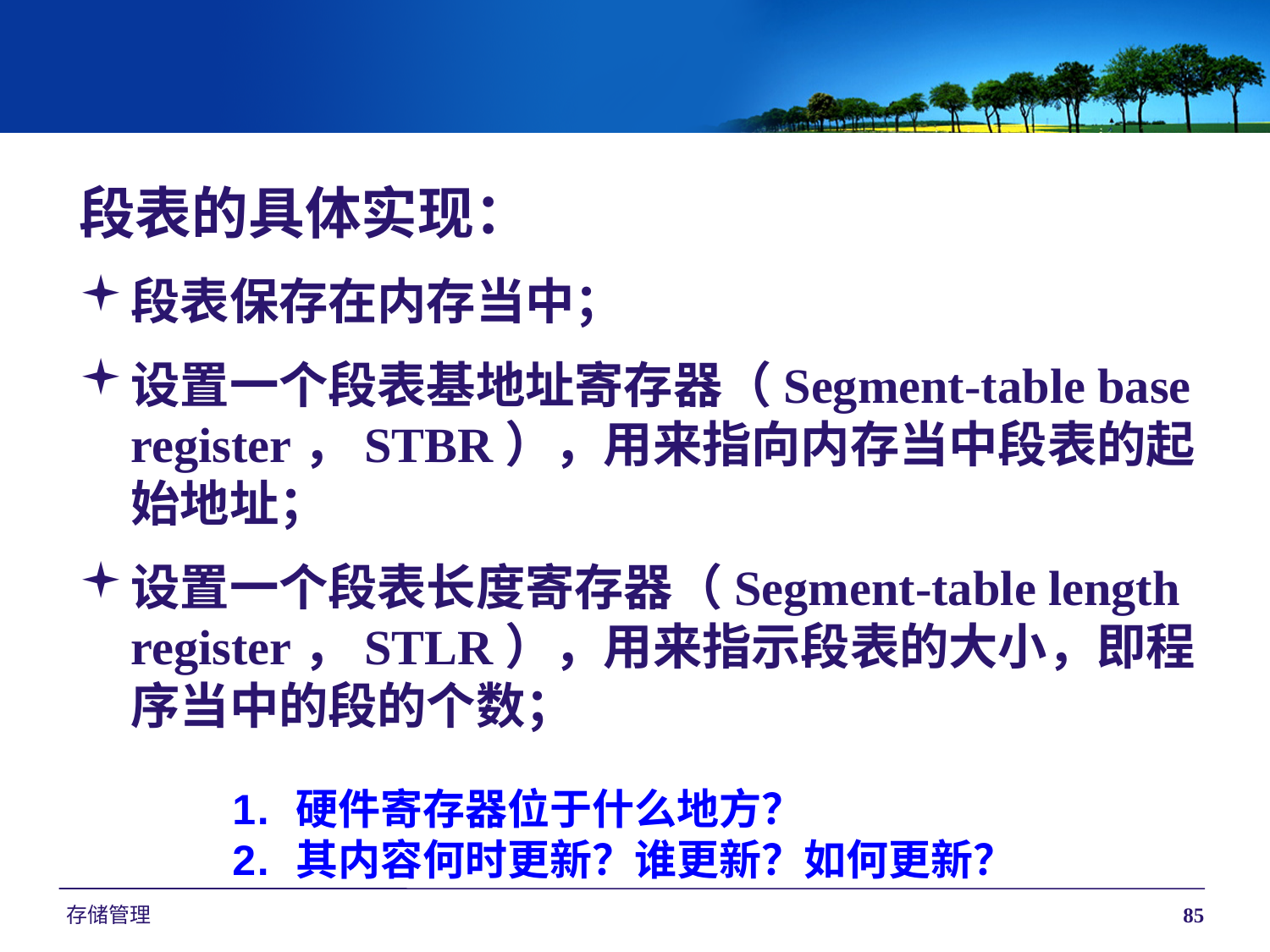

段表的具体实现：
段表保存在内存当中；
设置一个段表基地址寄存器（Segment-table base register，STBR），用来指向内存当中段表的起始地址；
设置一个段表长度寄存器（Segment-table length register，STLR），用来指示段表的大小，即程序当中的段的个数；
硬件寄存器位于什么地方？
其内容何时更新？谁更新？如何更新？
存储管理
85